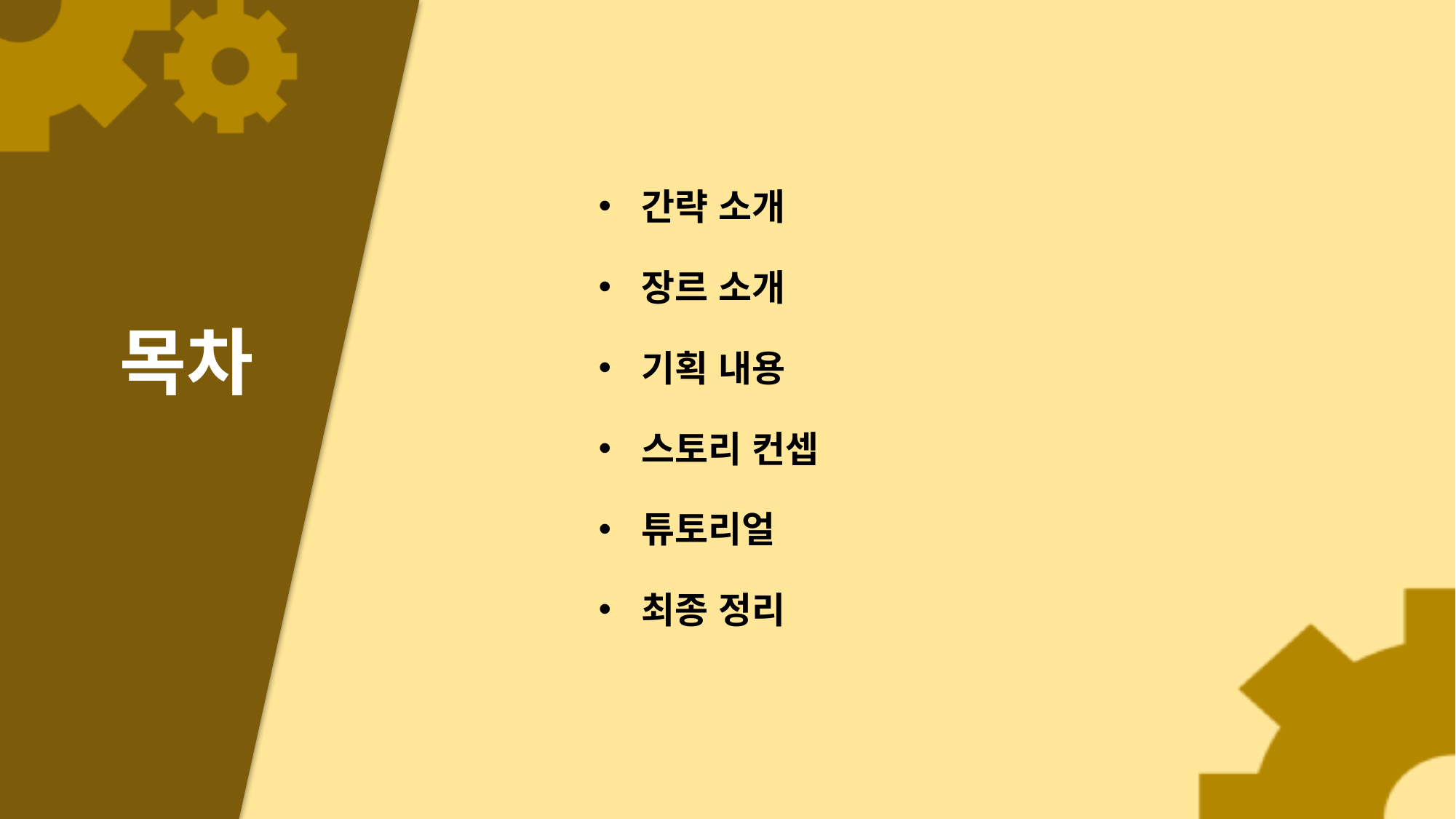

간략 소개
장르 소개
기획 내용
스토리 컨셉
튜토리얼
최종 정리
# 목차